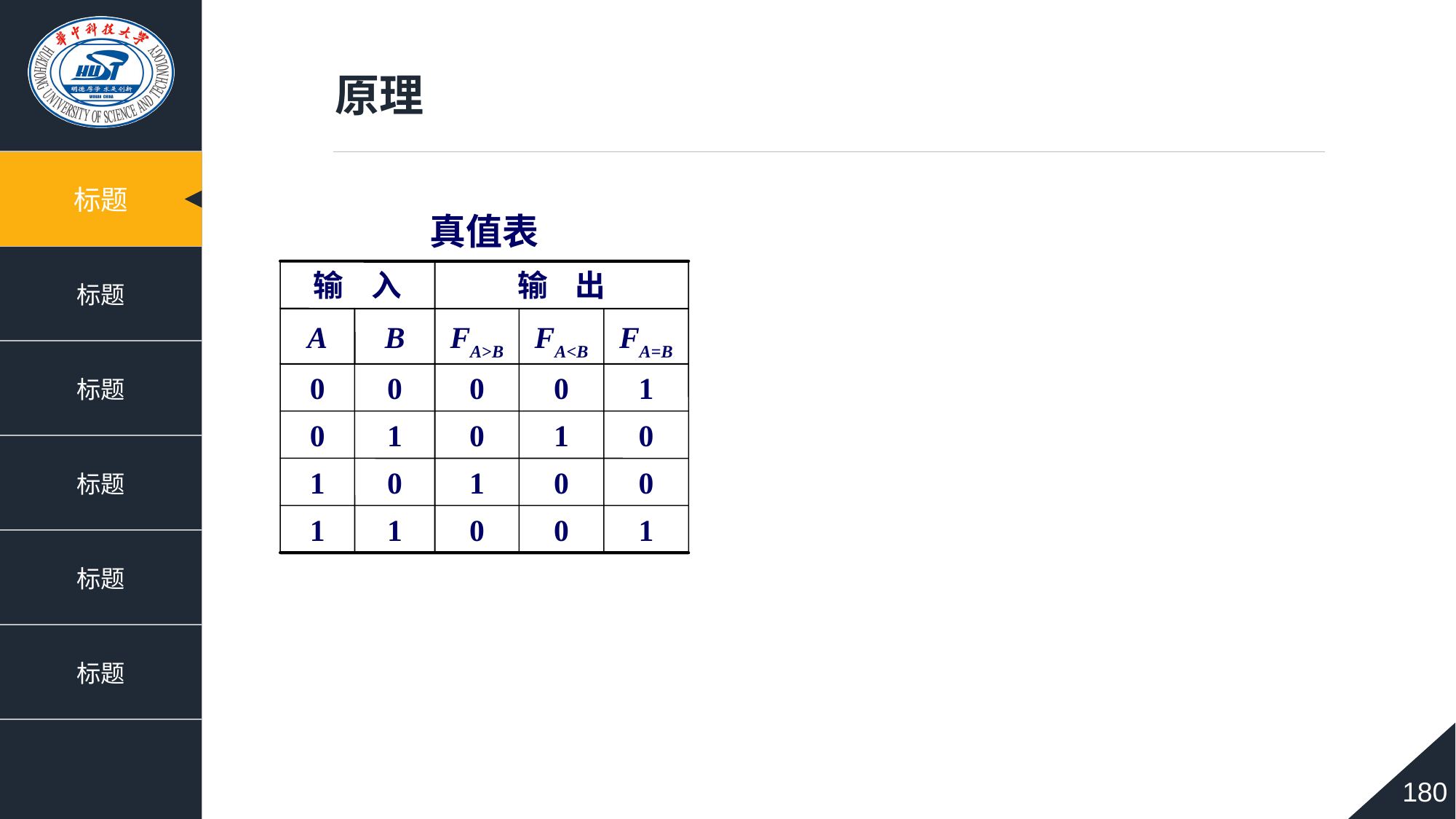

原理
真值表

输    入
输    出

A
B
FA>B
FA<B
FA=B
0

0

0
0
1
0

1
0
1
0
1

0
1
0
0
1

1
0
0
1